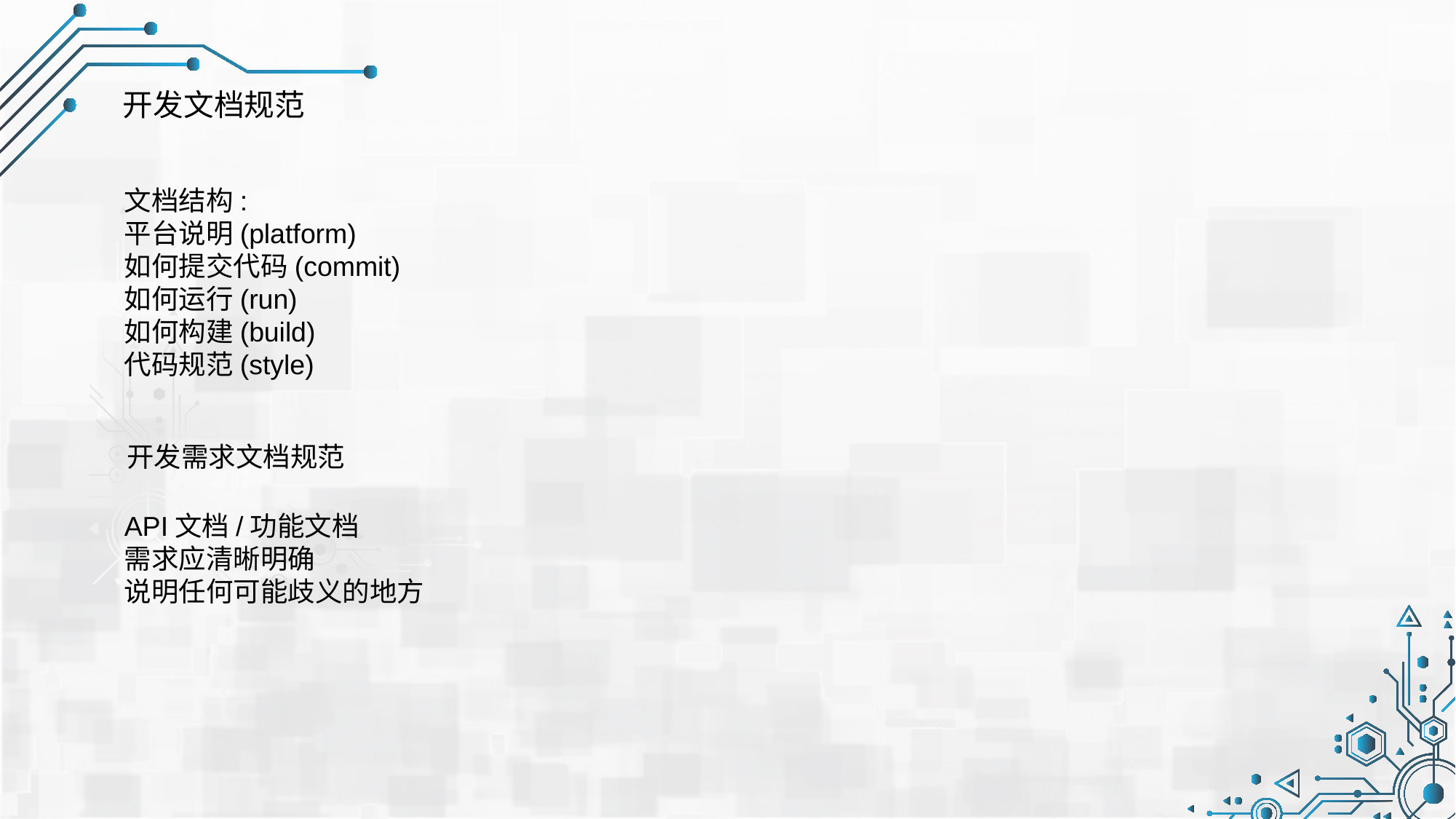

开发文档规范
文档结构:
平台说明(platform)
如何提交代码(commit)
如何运行(run)
如何构建(build)
代码规范(style)
开发需求文档规范
API文档/功能文档
需求应清晰明确
说明任何可能歧义的地方